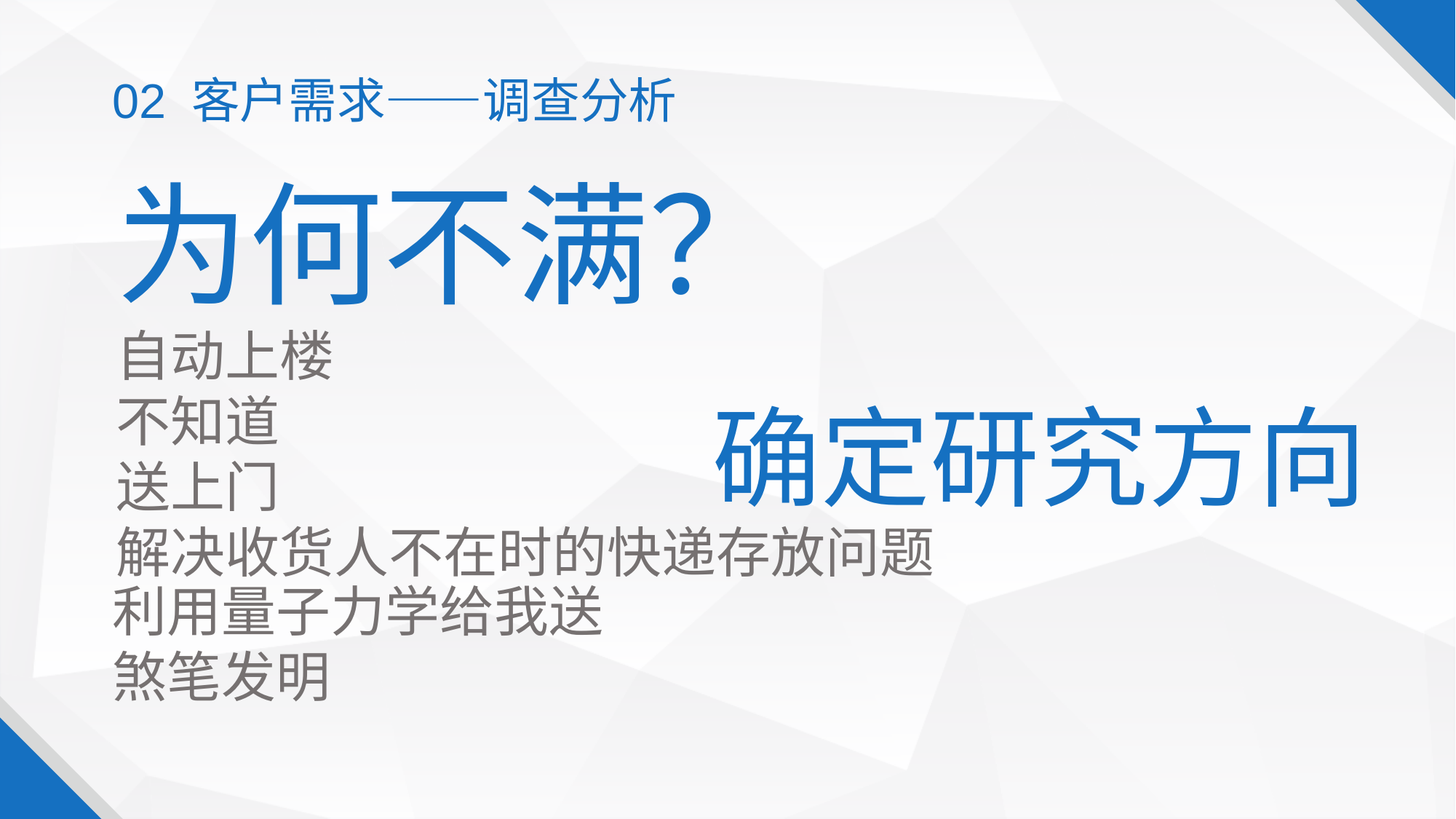

02 客户需求——调查分析
为何不满？
自动上楼
不知道
送上门
解决收货人不在时的快递存放问题

确定研究方向
利用量子力学给我送
煞笔发明